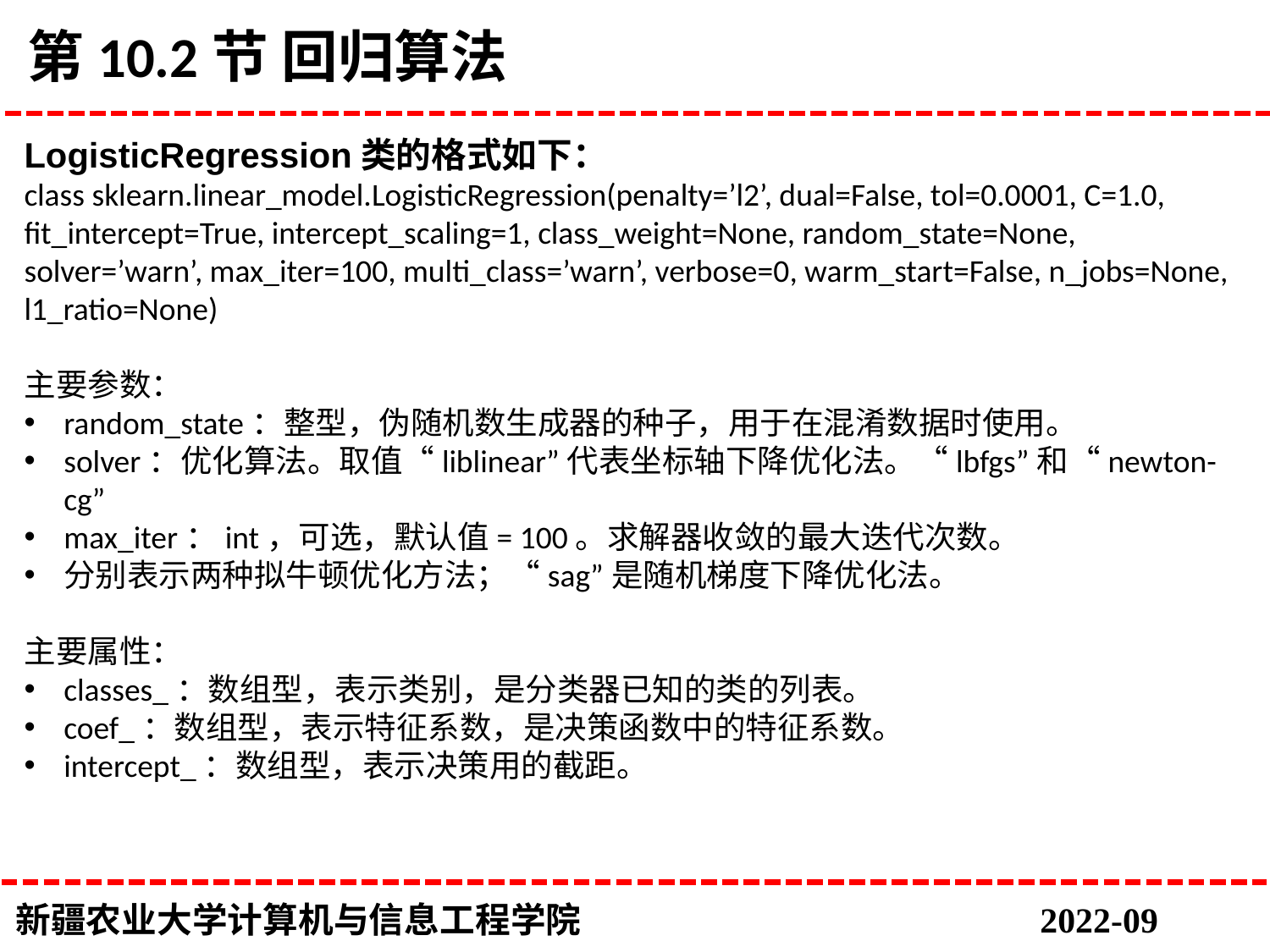

# 第10.2节 回归算法
LogisticRegression类的格式如下：
class sklearn.linear_model.LogisticRegression(penalty=’l2’, dual=False, tol=0.0001, C=1.0, fit_intercept=True, intercept_scaling=1, class_weight=None, random_state=None, solver=’warn’, max_iter=100, multi_class=’warn’, verbose=0, warm_start=False, n_jobs=None, l1_ratio=None)

主要参数：
random_state：整型，伪随机数生成器的种子，用于在混淆数据时使用。
solver：优化算法。取值“liblinear”代表坐标轴下降优化法。“lbfgs”和“newton-cg”
max_iter：int，可选，默认值= 100。求解器收敛的最大迭代次数。
分别表示两种拟牛顿优化方法；“sag”是随机梯度下降优化法。

主要属性：
classes_：数组型，表示类别，是分类器已知的类的列表。
coef_：数组型，表示特征系数，是决策函数中的特征系数。
intercept_：数组型，表示决策用的截距。